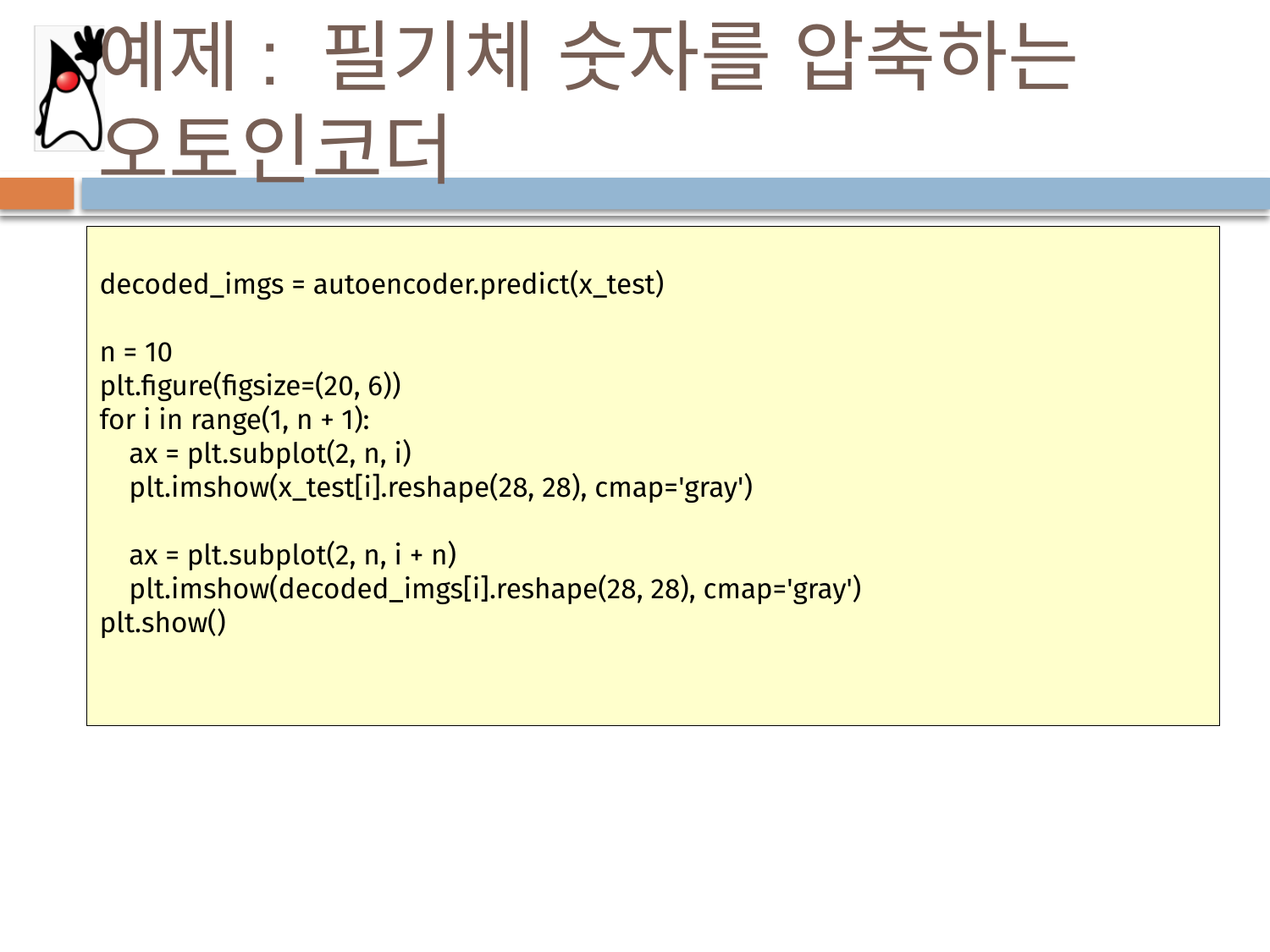

# 예제: 필기체 숫자를 압축하는 오토인코더

decoded_imgs = autoencoder.predict(x_test)

n = 10
plt.figure(figsize=(20, 6))
for i in range(1, n + 1):
    ax = plt.subplot(2, n, i)
    plt.imshow(x_test[i].reshape(28, 28), cmap='gray')

    ax = plt.subplot(2, n, i + n)
    plt.imshow(decoded_imgs[i].reshape(28, 28), cmap='gray')
plt.show()